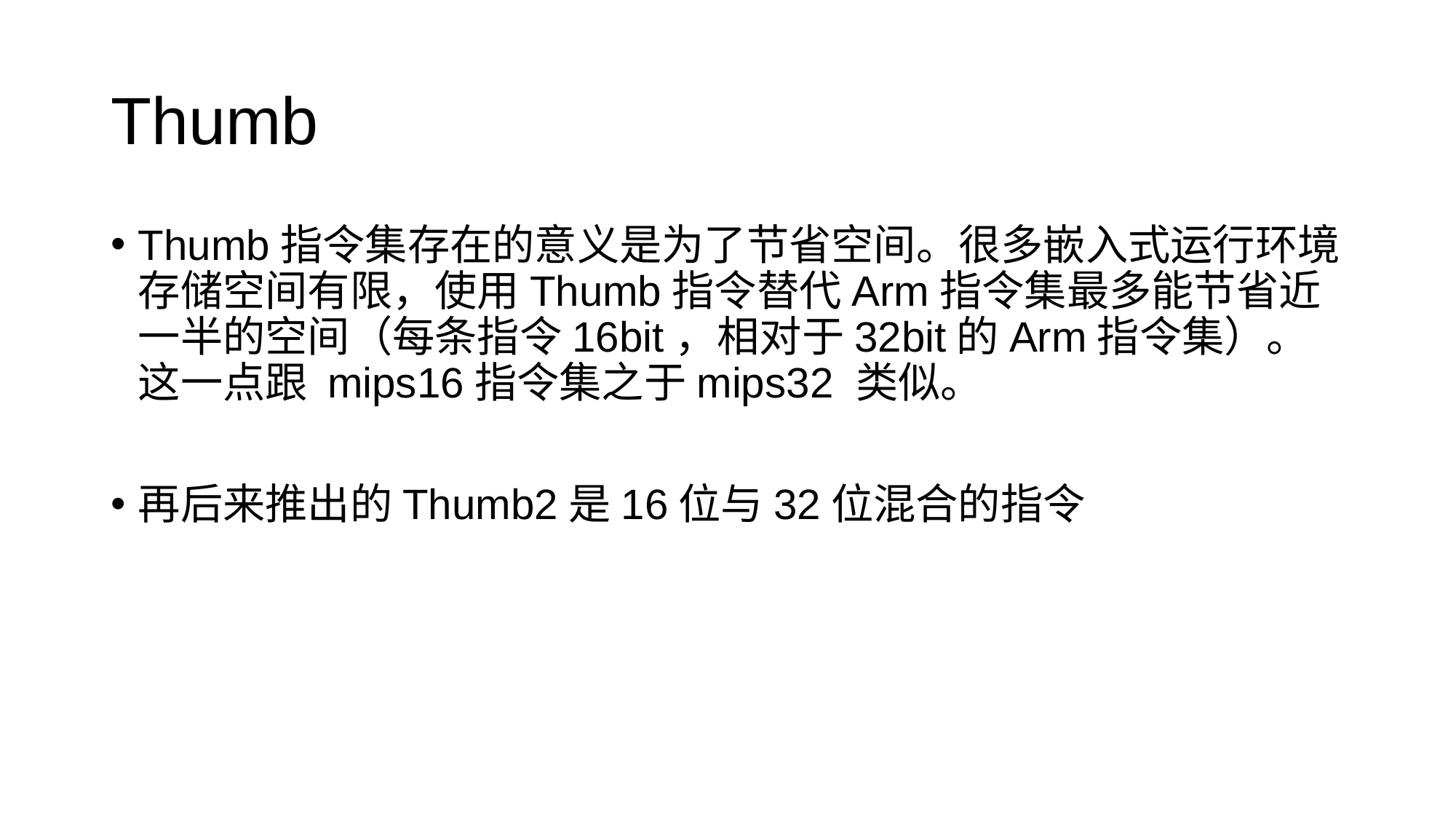

# Thumb
Thumb指令集存在的意义是为了节省空间。很多嵌入式运行环境存储空间有限，使用Thumb指令替代Arm指令集最多能节省近一半的空间（每条指令16bit，相对于32bit的Arm指令集）。这一点跟 mips16指令集之于mips32 类似。

再后来推出的Thumb2是16位与32位混合的指令